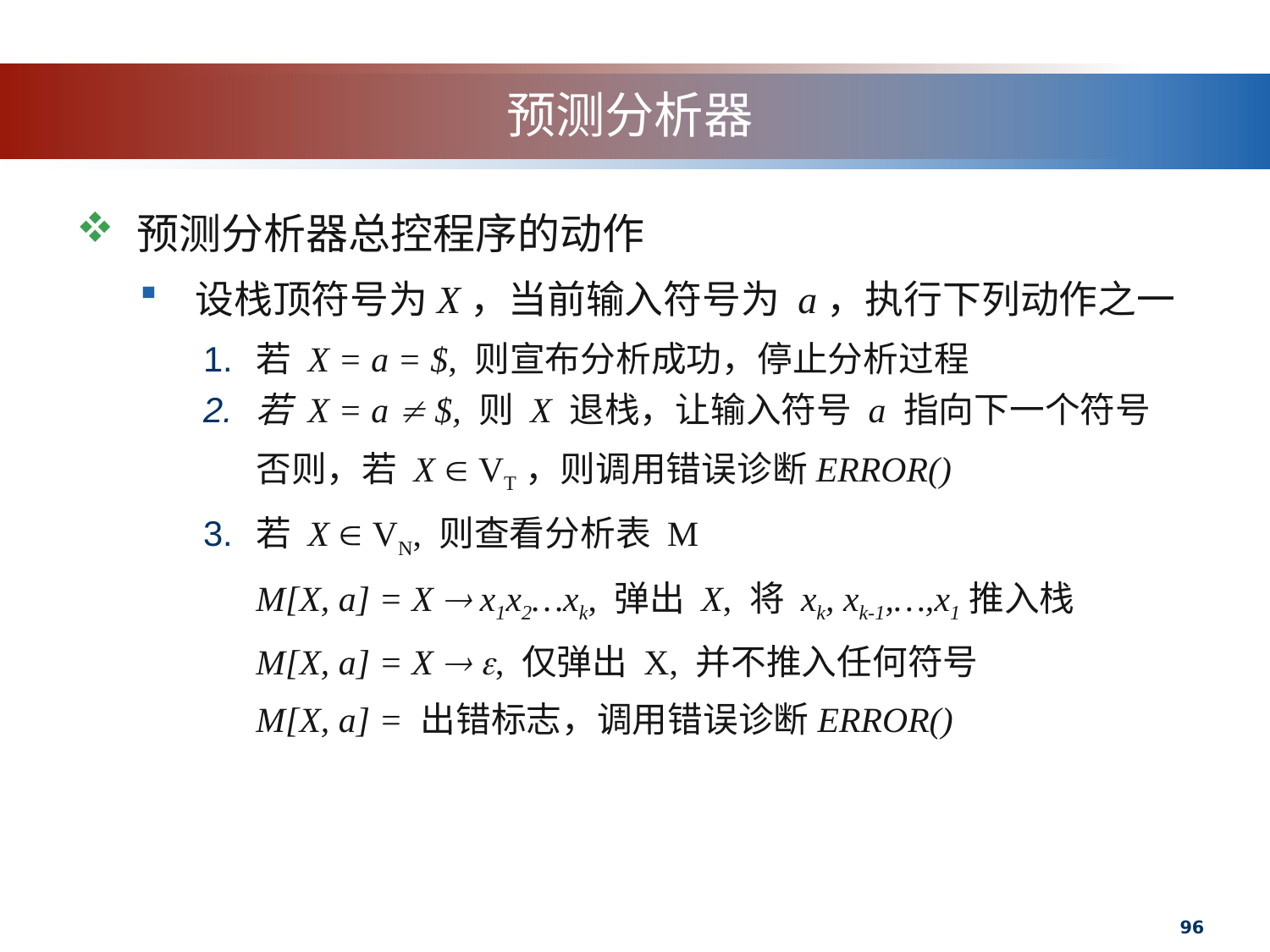

# 预测分析器
预测分析器总控程序的动作
设栈顶符号为X，当前输入符号为 a，执行下列动作之一
若 X = a = $, 则宣布分析成功，停止分析过程
若 X = a ≠ $, 则 X 退栈，让输入符号 a 指向下一个符号
	否则，若 X ∈ VT，则调用错误诊断ERROR()
若 X ∈ VN, 则查看分析表 M
	M[X, a] = X → x1x2…xk, 弹出 X, 将 xk, xk-1,…,x1推入栈
	M[X, a] = X → ε, 仅弹出 X, 并不推入任何符号
	M[X, a] = 出错标志，调用错误诊断ERROR()

96